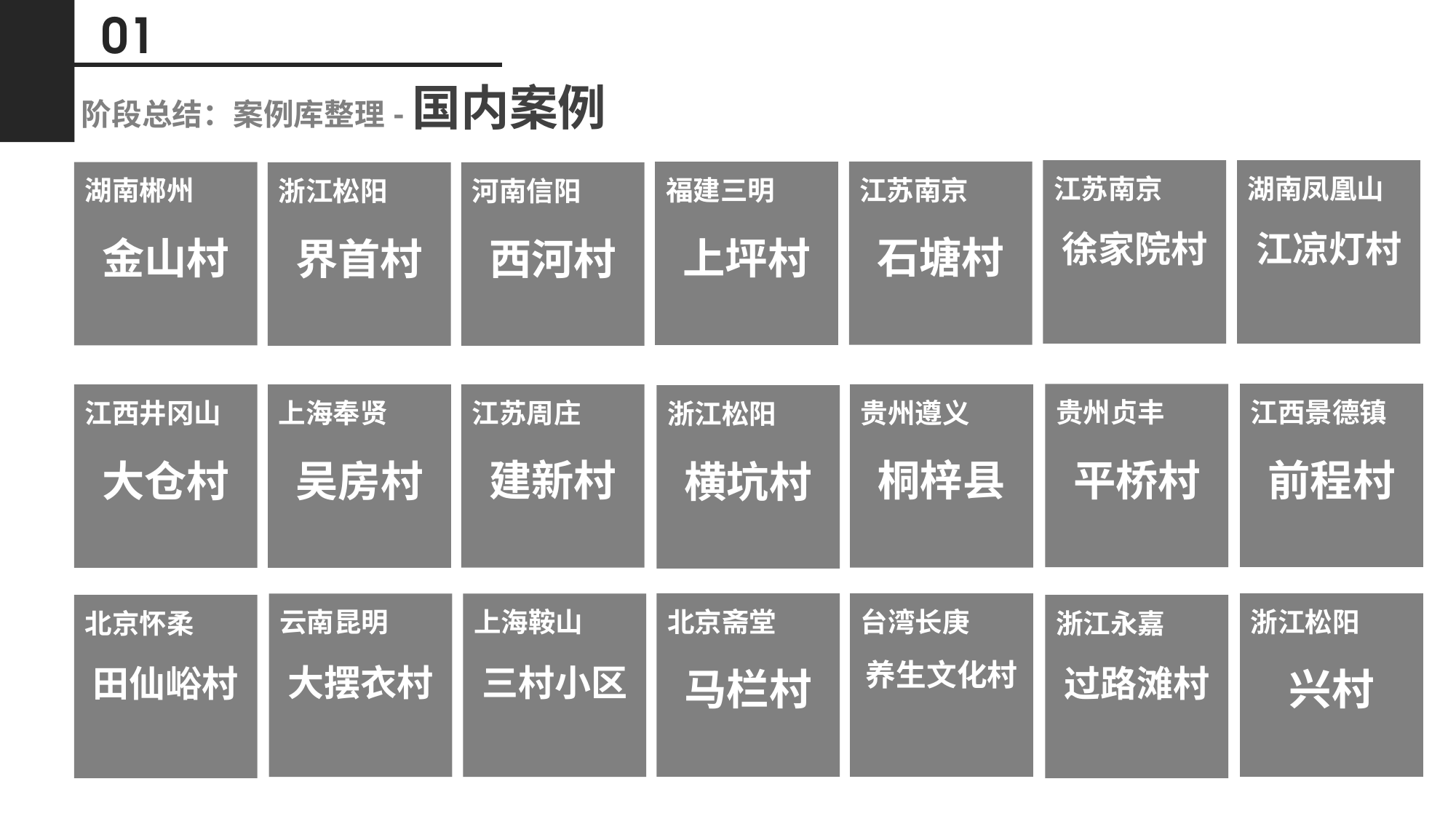

01
阶段总结：案例库整理-国内案例
江苏南京
徐家院村

湖南凤凰山
江凉灯村

江苏南京
石塘村

福建三明
上坪村

湖南郴州
金山村

浙江松阳
界首村

河南信阳
西河村

江西景德镇
前程村

贵州贞丰
平桥村

贵州遵义
桐梓县

江苏周庄
建新村

江西井冈山
大仓村

上海奉贤
吴房村

浙江松阳
横坑村

北京斋堂
马栏村

台湾长庚
养生文化村

浙江松阳
兴村

云南昆明
大摆衣村

上海鞍山
三村小区

北京怀柔
田仙峪村

浙江永嘉
过路滩村